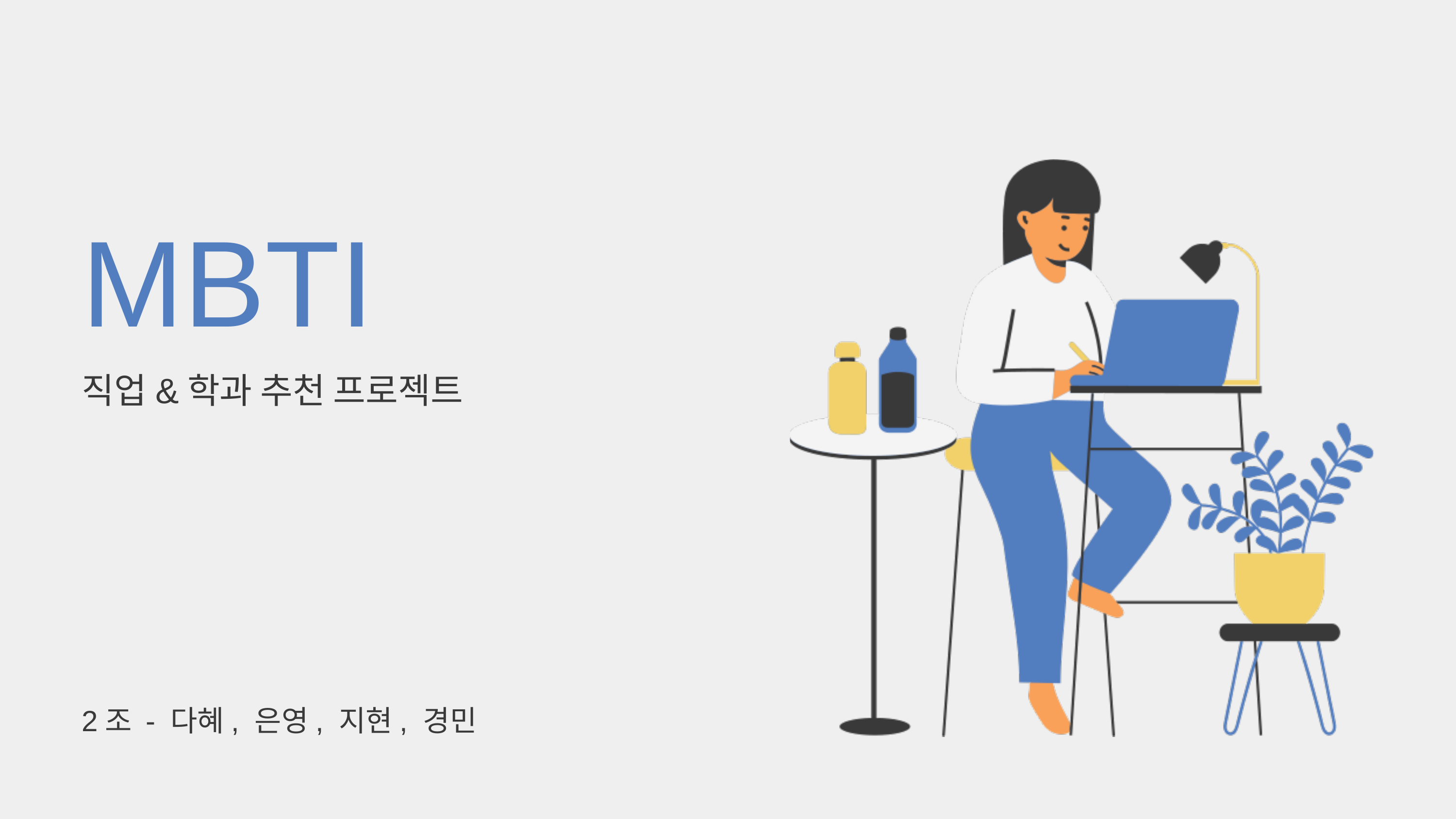

MBTI
직업&학과 추천 프로젝트
2조 - 다혜, 은영, 지현, 경민